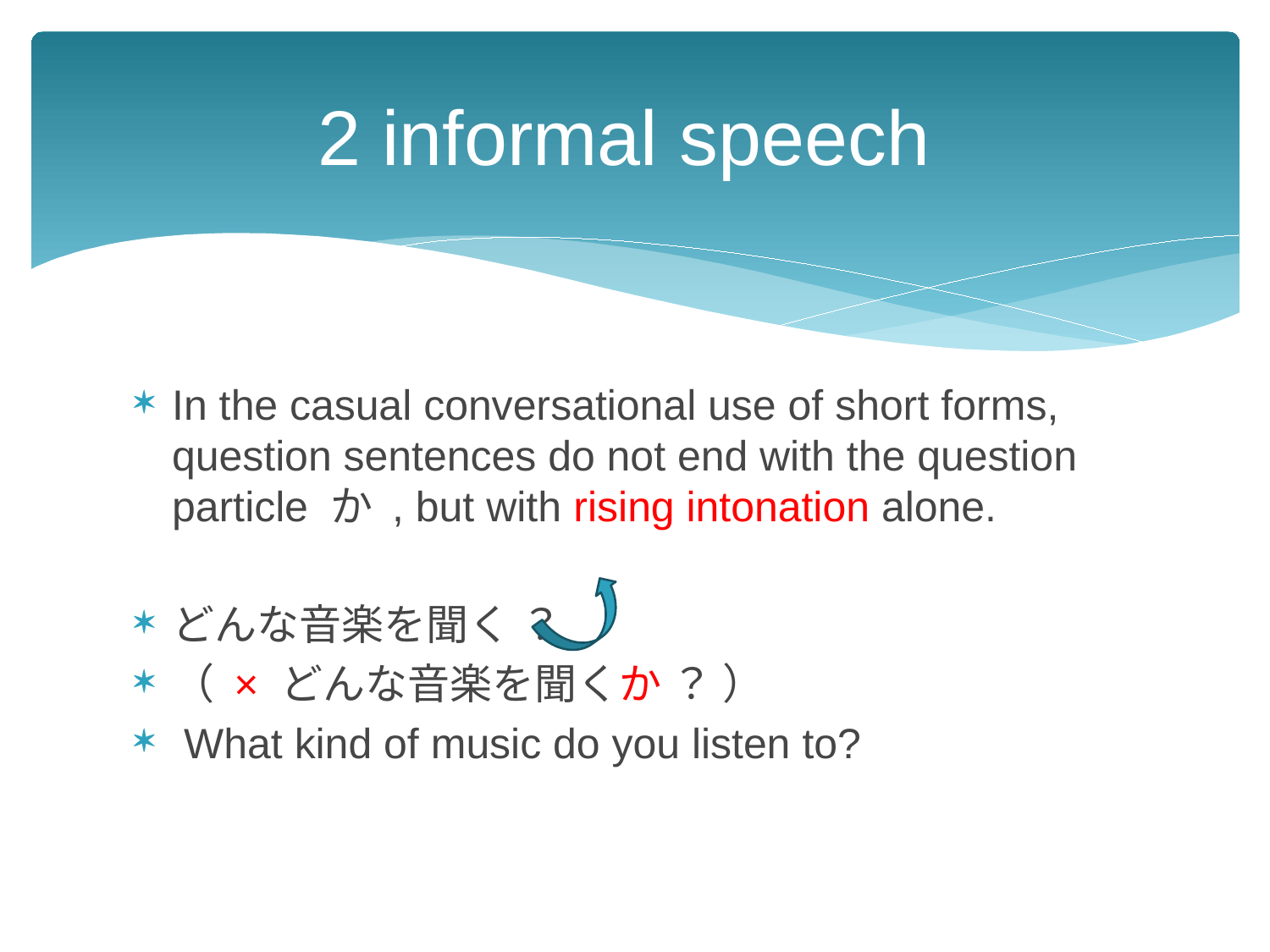

# 2 informal speech
In the casual conversational use of short forms, question sentences do not end with the question particle か , but with rising intonation alone.

どんな音楽を聞く ？
（ × どんな音楽を聞くか ？ ）
 What kind of music do you listen to?